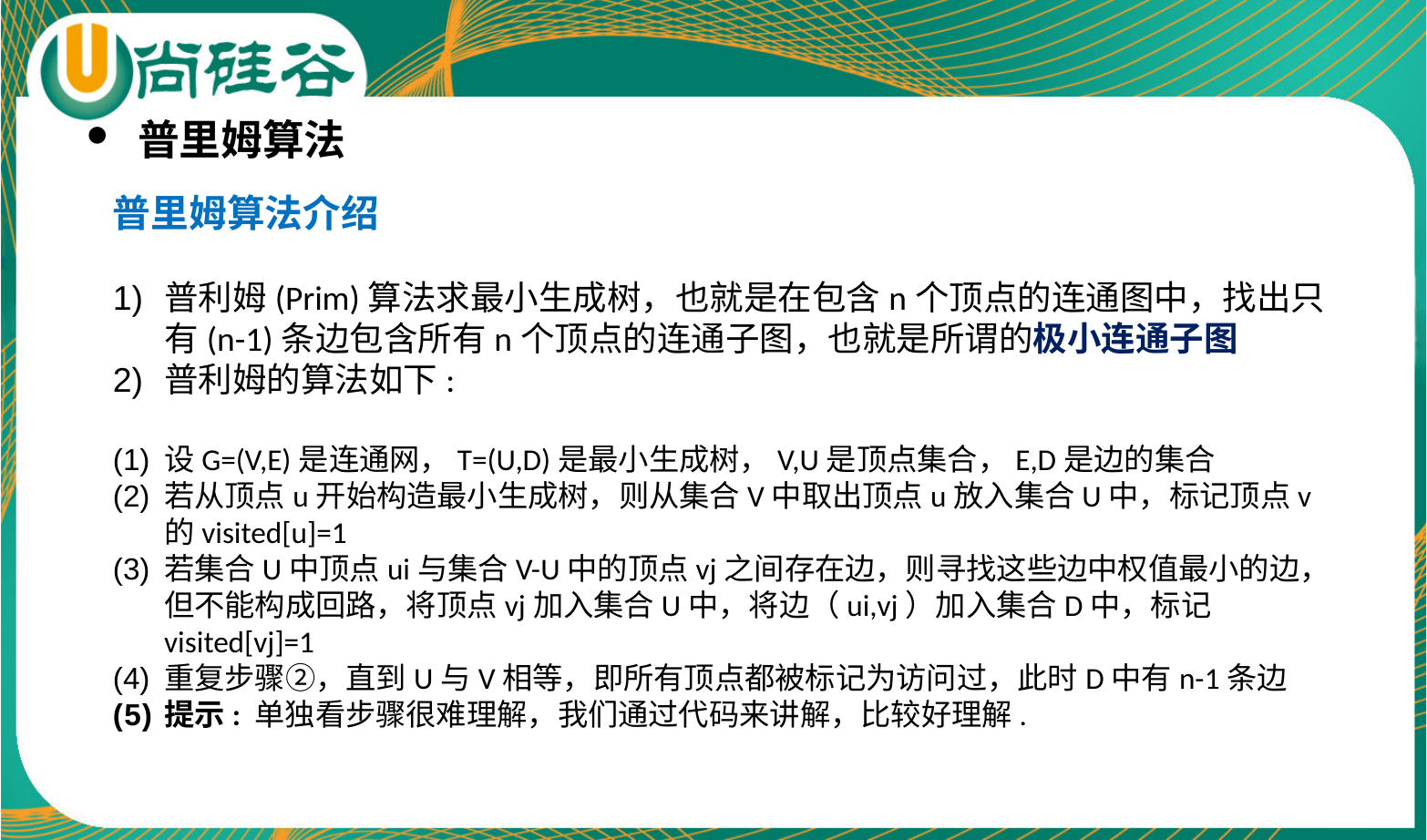

普里姆算法
普里姆算法介绍

普利姆(Prim)算法求最小生成树，也就是在包含n个顶点的连通图中，找出只有(n-1)条边包含所有n个顶点的连通子图，也就是所谓的极小连通子图
普利姆的算法如下:

设G=(V,E)是连通网，T=(U,D)是最小生成树，V,U是顶点集合，E,D是边的集合
若从顶点u开始构造最小生成树，则从集合V中取出顶点u放入集合U中，标记顶点v的visited[u]=1
若集合U中顶点ui与集合V-U中的顶点vj之间存在边，则寻找这些边中权值最小的边，但不能构成回路，将顶点vj加入集合U中，将边（ui,vj）加入集合D中，标记visited[vj]=1
重复步骤②，直到U与V相等，即所有顶点都被标记为访问过，此时D中有n-1条边
提示: 单独看步骤很难理解，我们通过代码来讲解，比较好理解.